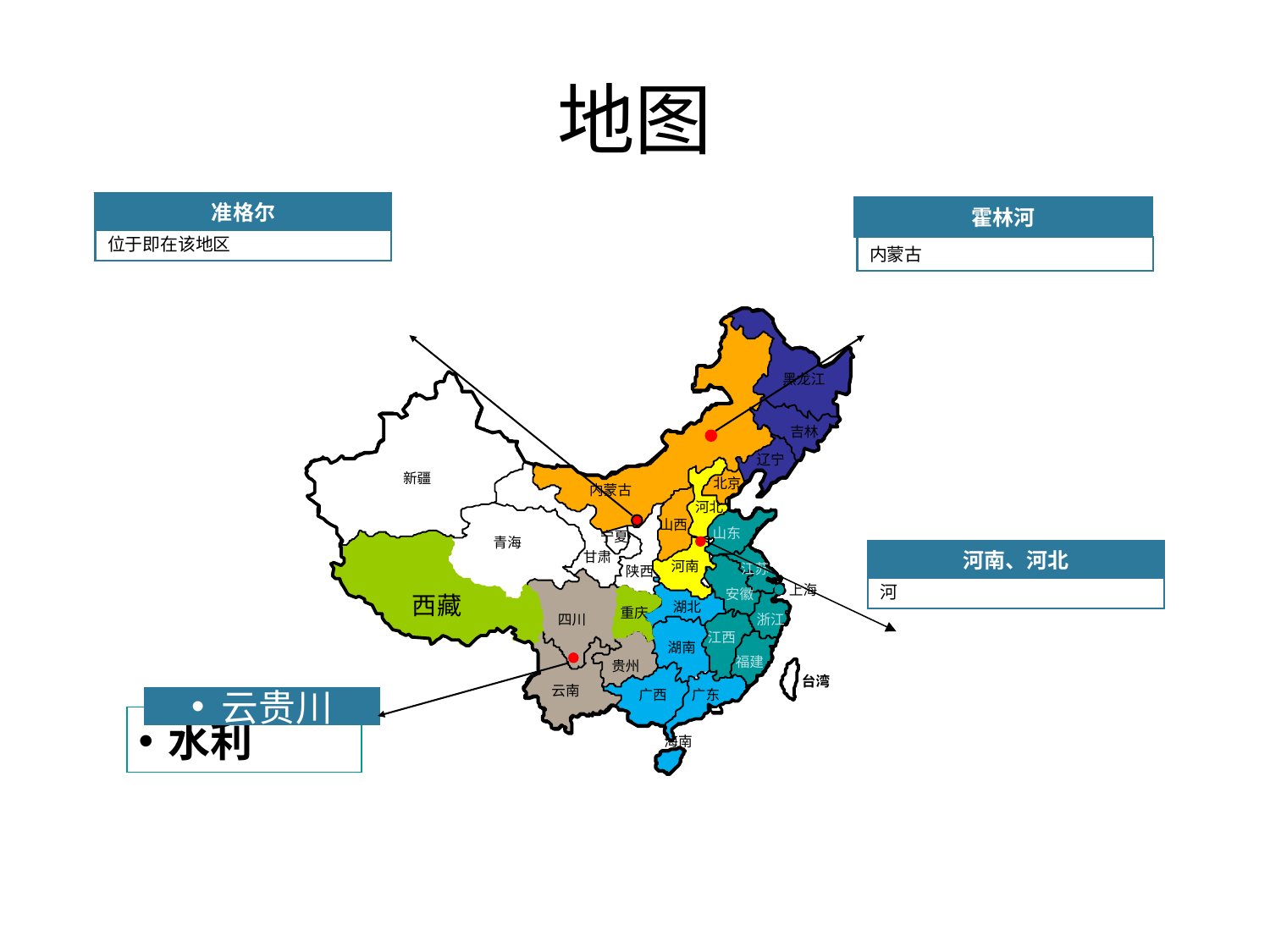

# 地图
准格尔
霍林河
位于即在该地区
内蒙古

黑龙江

吉林

辽宁

新疆
北京
内蒙古

河北

山西

山东
宁夏
青海

甘肃

河南
江苏
陕西

上海

安徽

西藏
湖北
重庆

四川
浙江

江西

湖南

福建
贵州

台湾
云南
广西
广东

云贵川

河南、河北
河

水利
海南